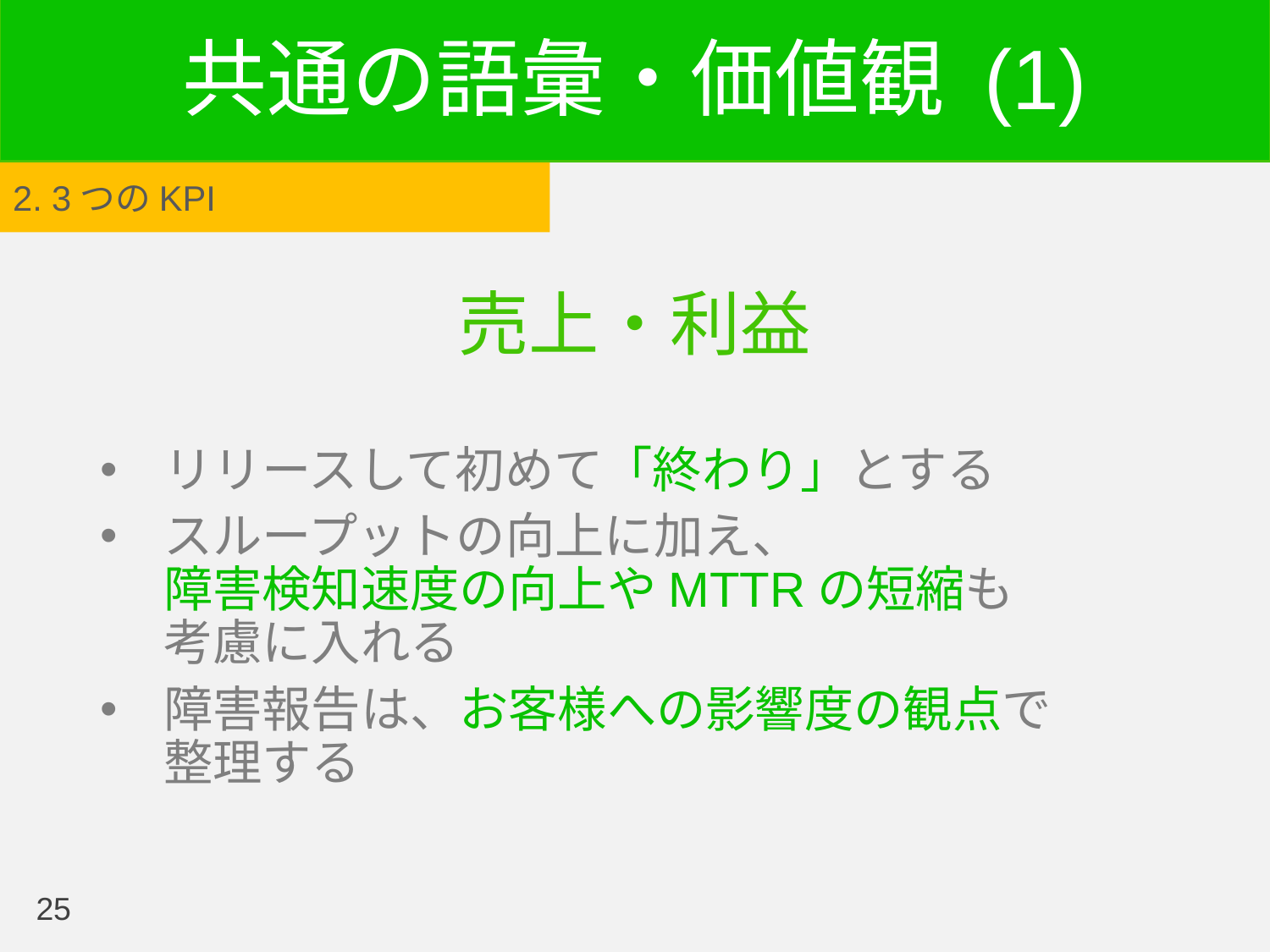

# 共通の語彙・価値観 (1)
2. 3つのKPI
売上・利益

リリースして初めて「終わり」とする
スループットの向上に加え、
障害検知速度の向上やMTTRの短縮も
考慮に入れる
障害報告は、お客様への影響度の観点で
整理する
25